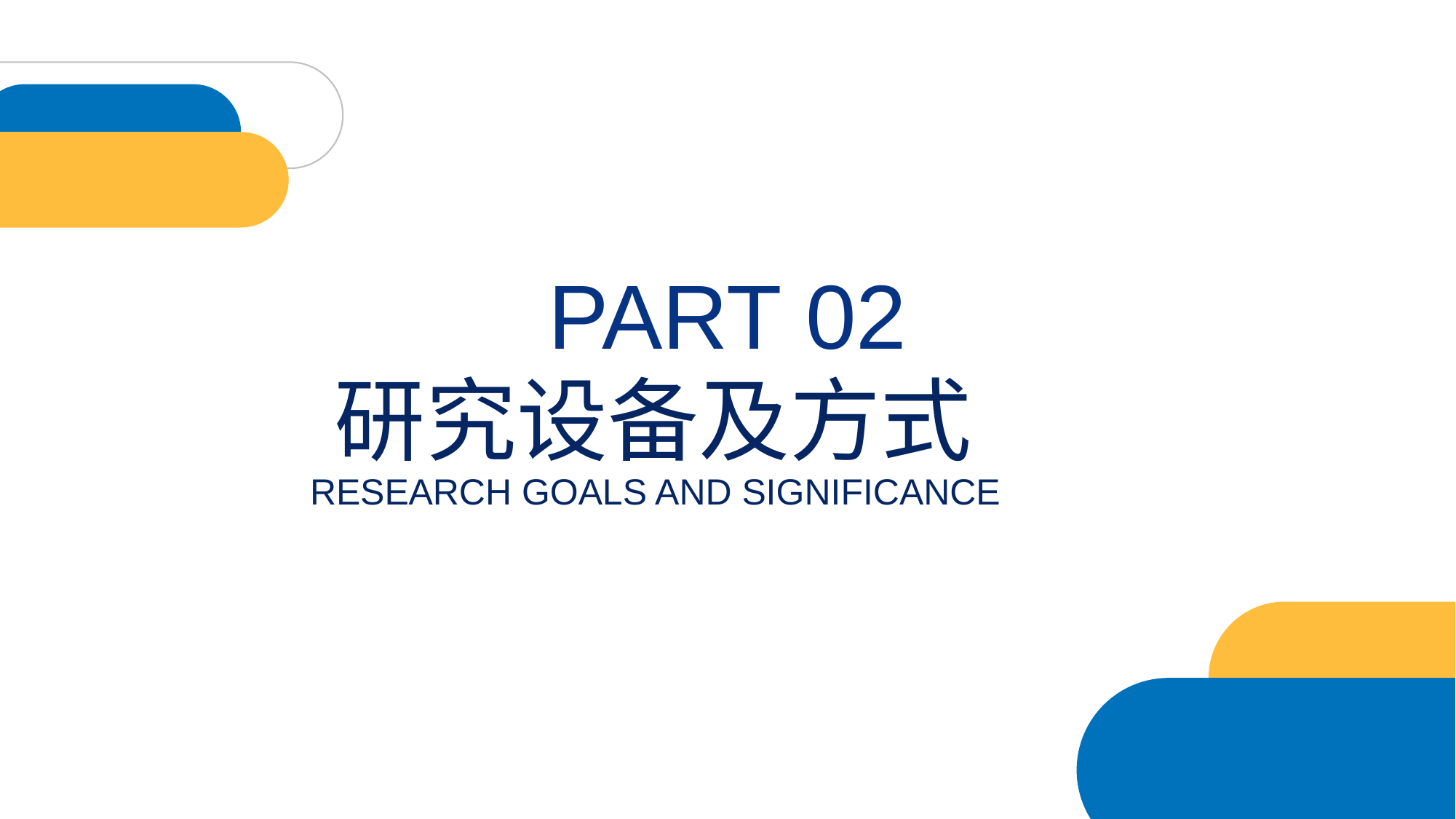

PART 02
研究设备及方式
RESEARCH GOALS AND SIGNIFICANCE